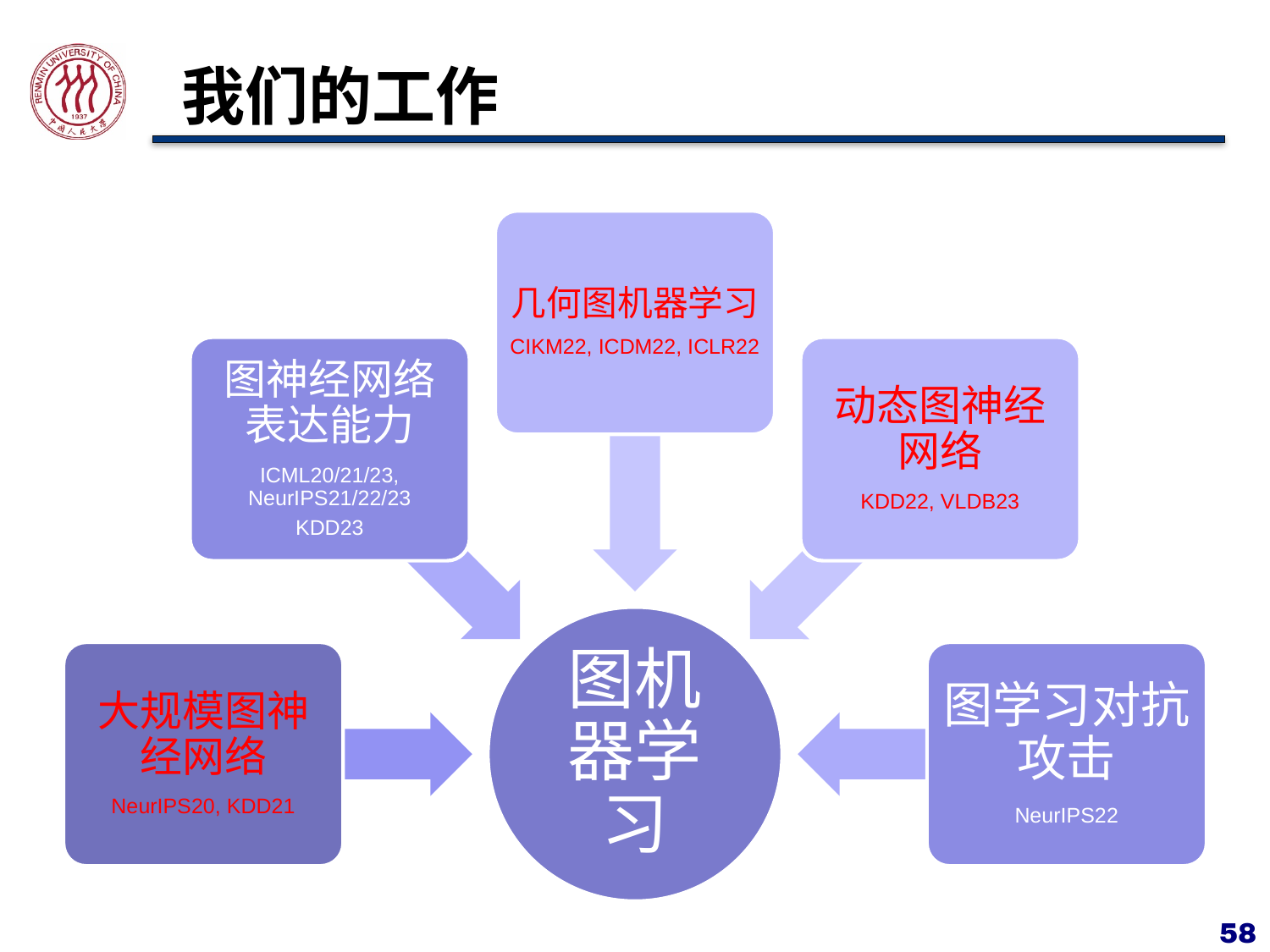

# 我们的工作
几何图机器学习
CIKM22, ICDM22, ICLR22
图神经网络表达能力
ICML20/21/23, NeurIPS21/22/23
KDD23
动态图神经网络
KDD22, VLDB23

图机器学习
大规模图神经网络
NeurIPS20, KDD21
图学习对抗攻击
NeurIPS22